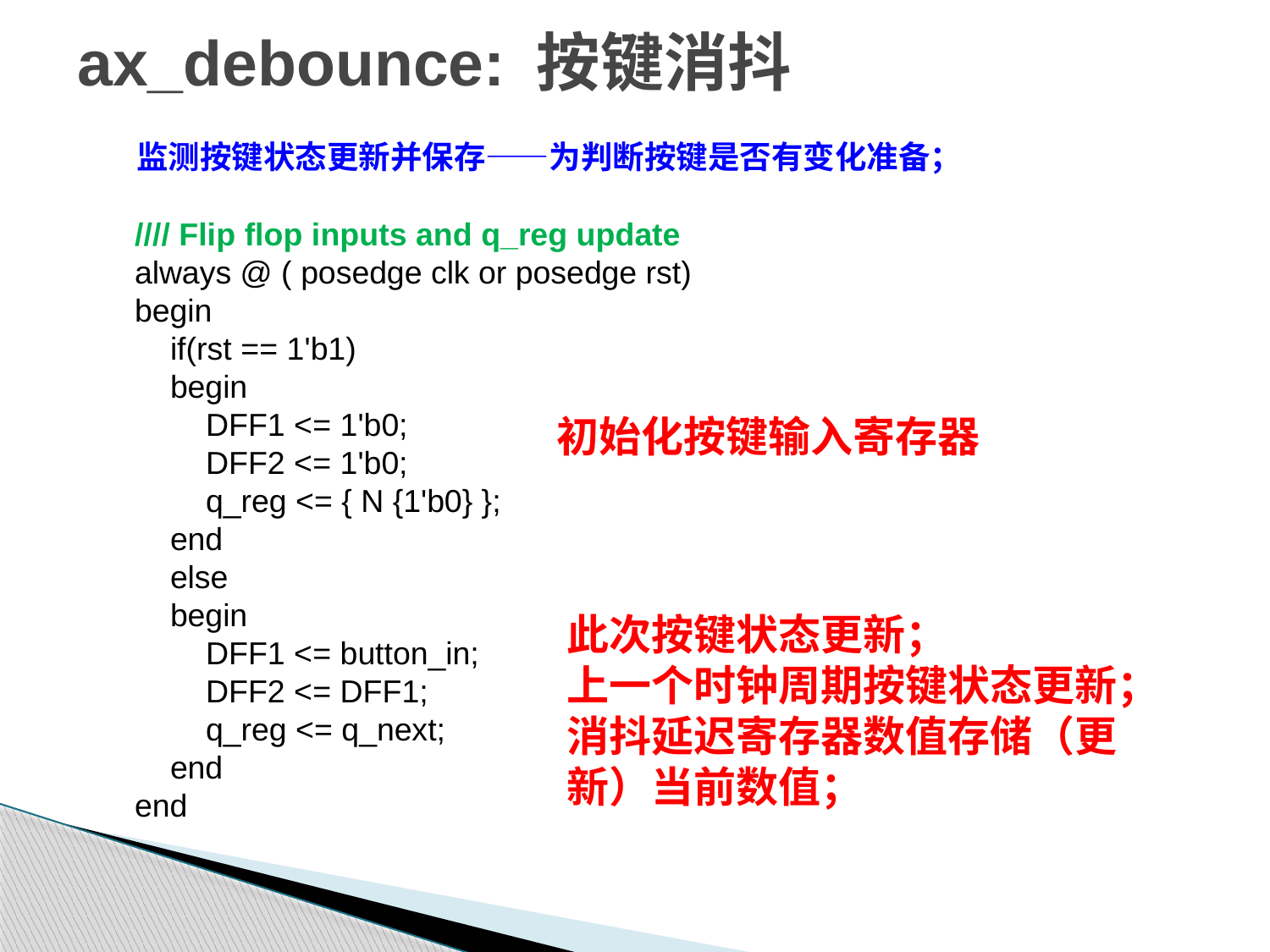

# ax_debounce: 按键消抖
监测按键状态更新并保存——为判断按键是否有变化准备；
//// Flip flop inputs and q_reg update
always @ ( posedge clk or posedge rst)
begin
    if(rst == 1'b1)
    begin
        DFF1 <= 1'b0;
        DFF2 <= 1'b0;
        q_reg <= { N {1'b0} };
    end
    else
    begin
        DFF1 <= button_in;
        DFF2 <= DFF1;
        q_reg <= q_next;
    end
end
初始化按键输入寄存器
此次按键状态更新；
上一个时钟周期按键状态更新；消抖延迟寄存器数值存储（更新）当前数值；